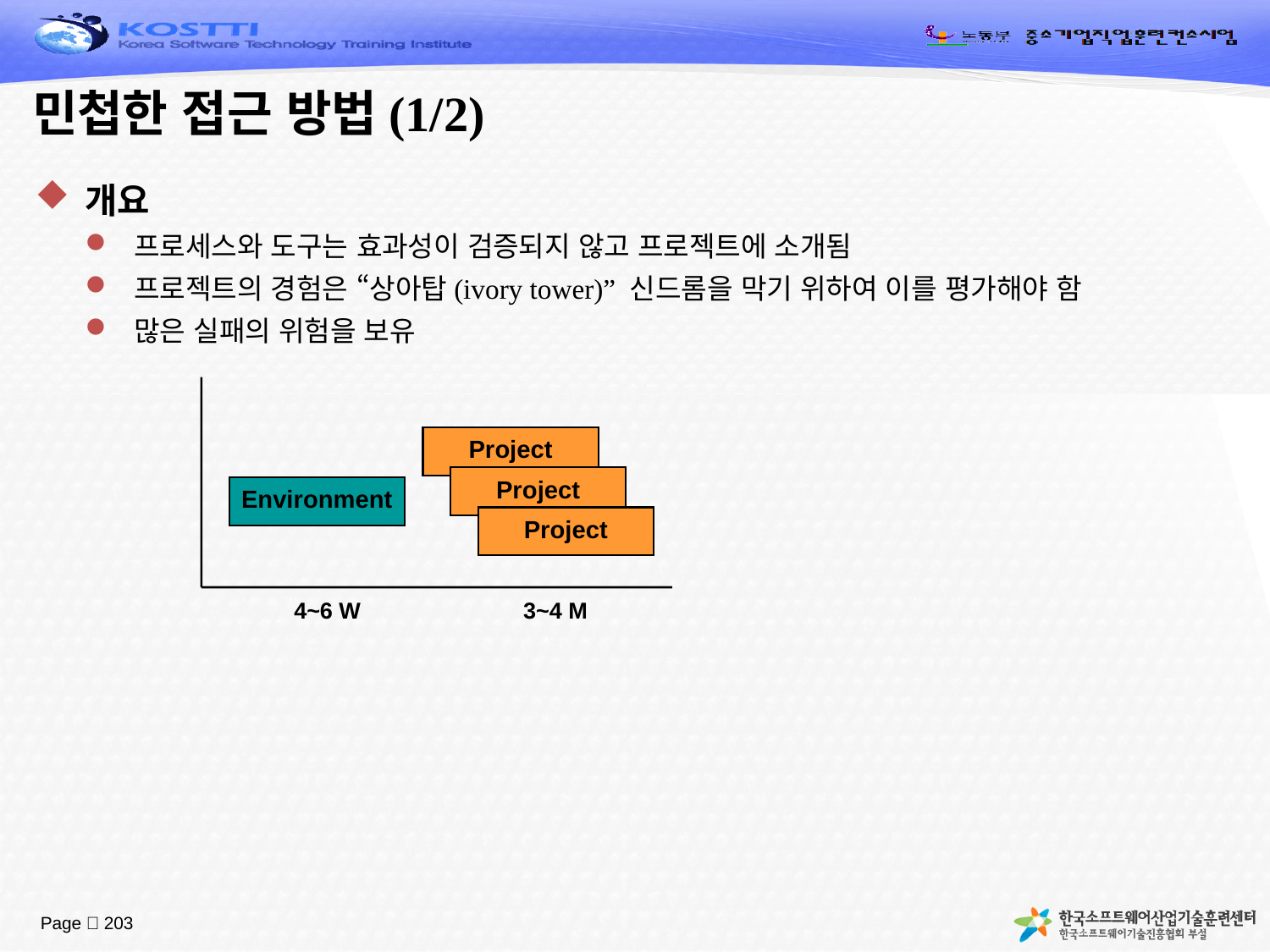

# 민첩한 접근 방법(1/2)
개요
프로세스와 도구는 효과성이 검증되지 않고 프로젝트에 소개됨
프로젝트의 경험은 “상아탑(ivory tower)” 신드롬을 막기 위하여 이를 평가해야 함
많은 실패의 위험을 보유

Project
Project
Environment
Project

4~6 W
3~4 M